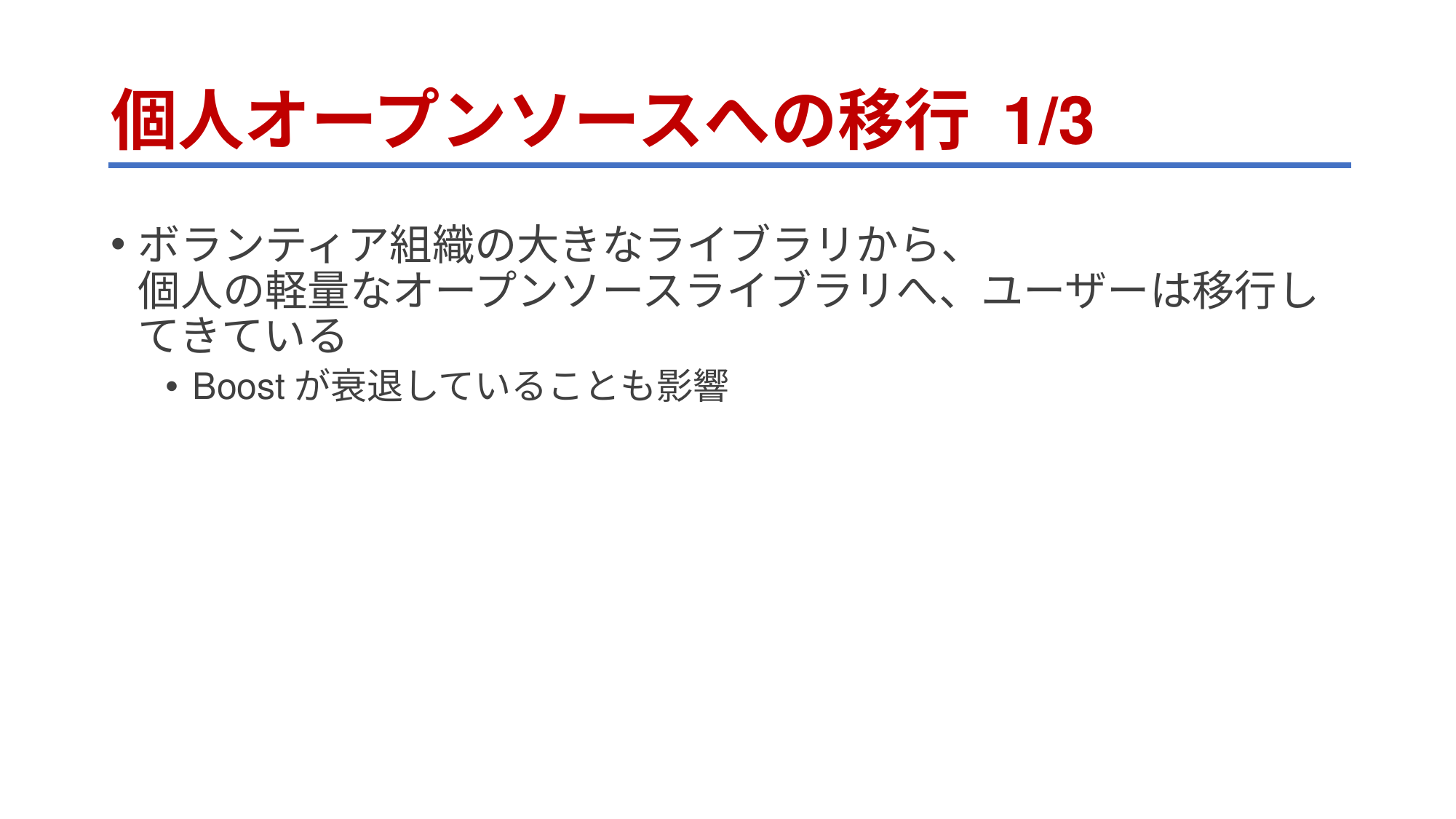

# 個人オープンソースへの移行 1/3
ボランティア組織の大きなライブラリから、
個人の軽量なオープンソースライブラリへ、ユーザーは移行してきている
Boostが衰退していることも影響